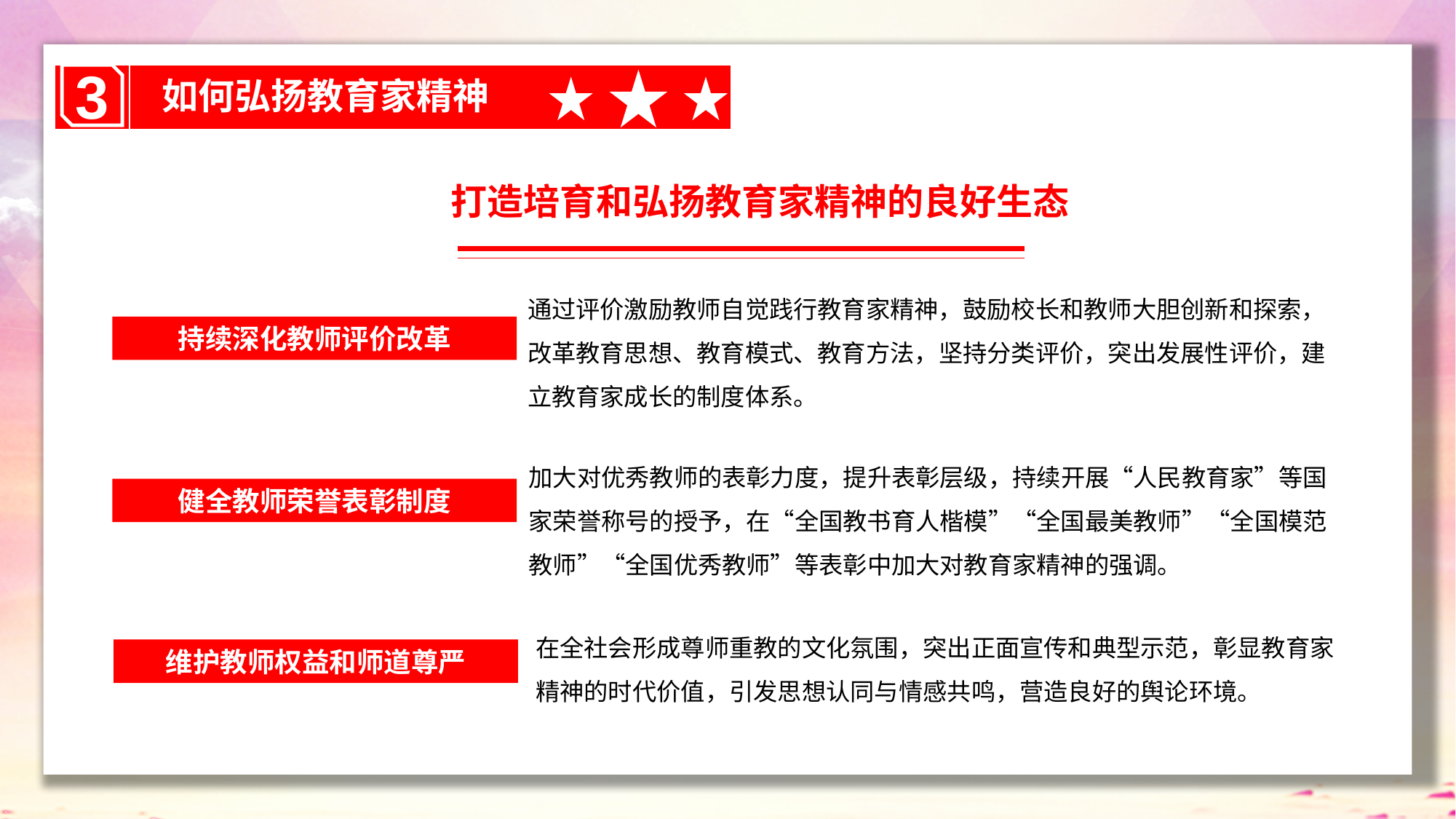

3

如何弘扬教育家精神
打造培育和弘扬教育家精神的良好生态
通过评价激励教师自觉践行教育家精神，鼓励校长和教师大胆创新和探索，改革教育思想、教育模式、教育方法，坚持分类评价，突出发展性评价，建立教育家成长的制度体系。
持续深化教师评价改革
加大对优秀教师的表彰力度，提升表彰层级，持续开展“人民教育家”等国家荣誉称号的授予，在“全国教书育人楷模”“全国最美教师”“全国模范教师”“全国优秀教师”等表彰中加大对教育家精神的强调。
健全教师荣誉表彰制度
在全社会形成尊师重教的文化氛围，突出正面宣传和典型示范，彰显教育家精神的时代价值，引发思想认同与情感共鸣，营造良好的舆论环境。
维护教师权益和师道尊严